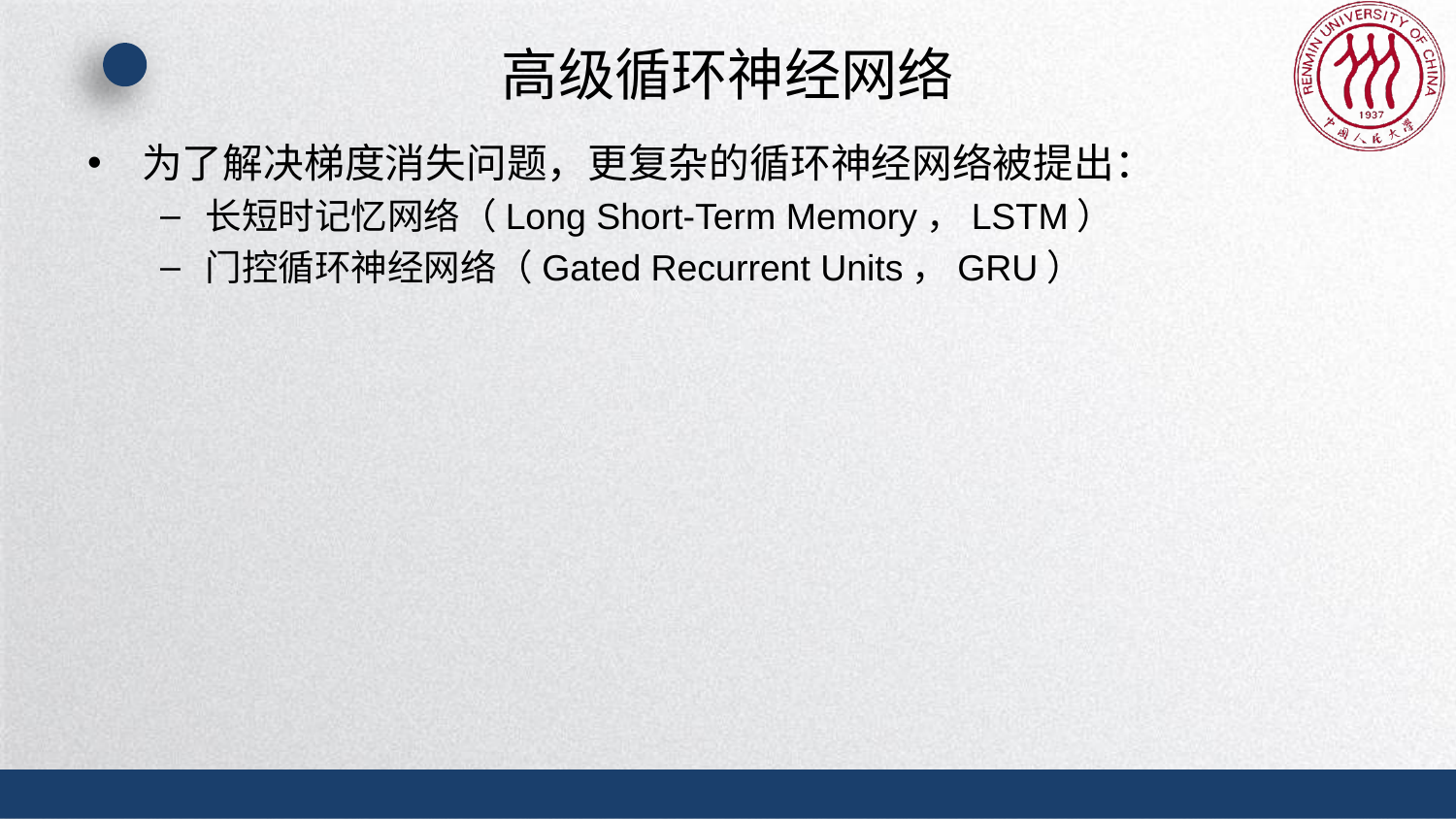

# 高级循环神经网络
为了解决梯度消失问题，更复杂的循环神经网络被提出：
长短时记忆网络（Long Short-Term Memory，LSTM）
门控循环神经网络（Gated Recurrent Units，GRU）